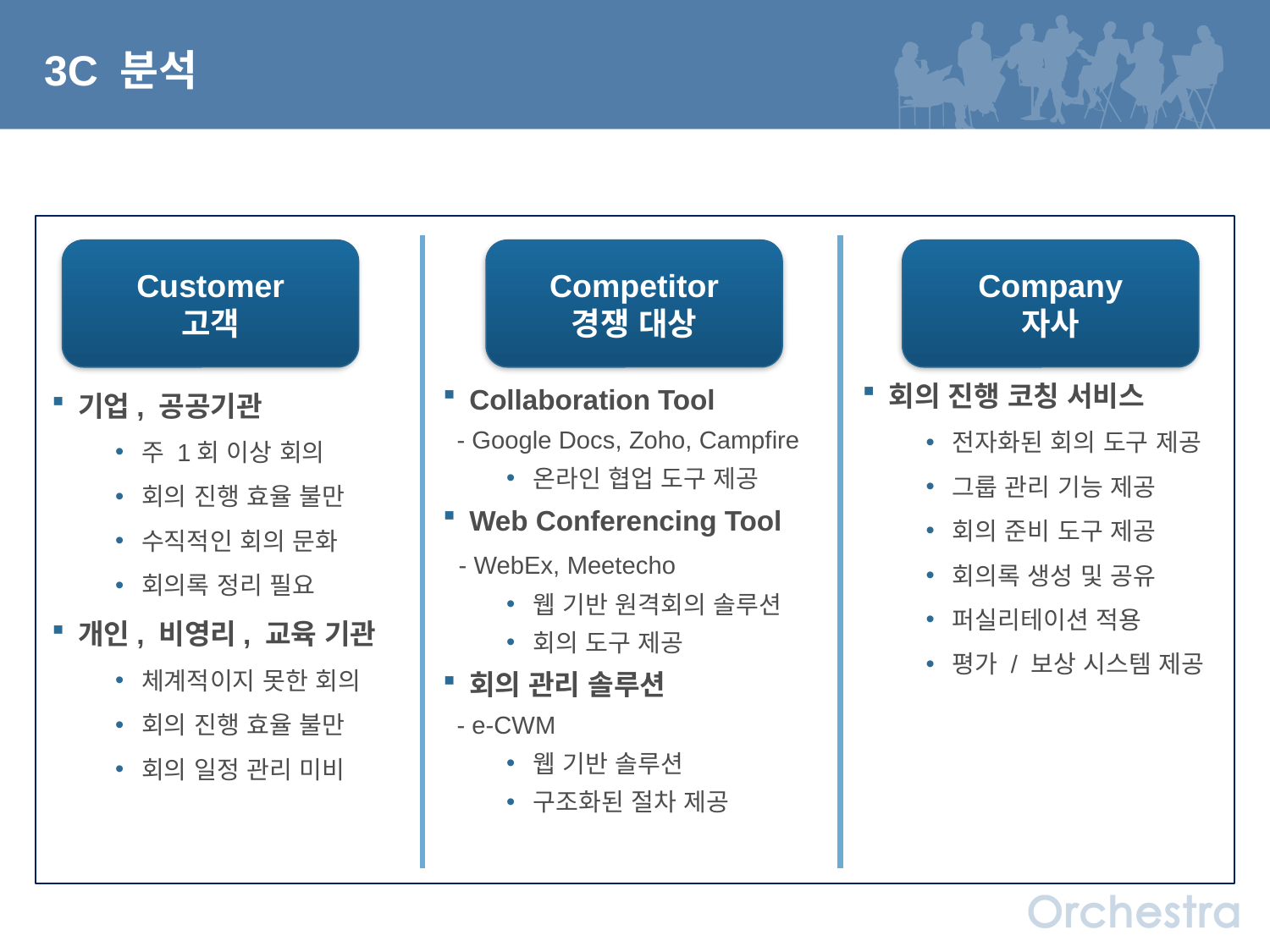

3C 분석

Customer
고객
Competitor
경쟁 대상
Company
자사
회의 진행 코칭 서비스
전자화된 회의 도구 제공
그룹 관리 기능 제공
회의 준비 도구 제공
회의록 생성 및 공유
퍼실리테이션 적용
평가 / 보상 시스템 제공

기업, 공공기관
주 1회 이상 회의
회의 진행 효율 불만
수직적인 회의 문화
회의록 정리 필요
개인, 비영리, 교육 기관
체계적이지 못한 회의
회의 진행 효율 불만
회의 일정 관리 미비

Collaboration Tool
  - Google Docs, Zoho, Campfire
온라인 협업 도구 제공
Web Conferencing Tool
  - WebEx, Meetecho
웹 기반 원격회의 솔루션
회의 도구 제공
회의 관리 솔루션
  - e-CWM
웹 기반 솔루션
구조화된 절차 제공